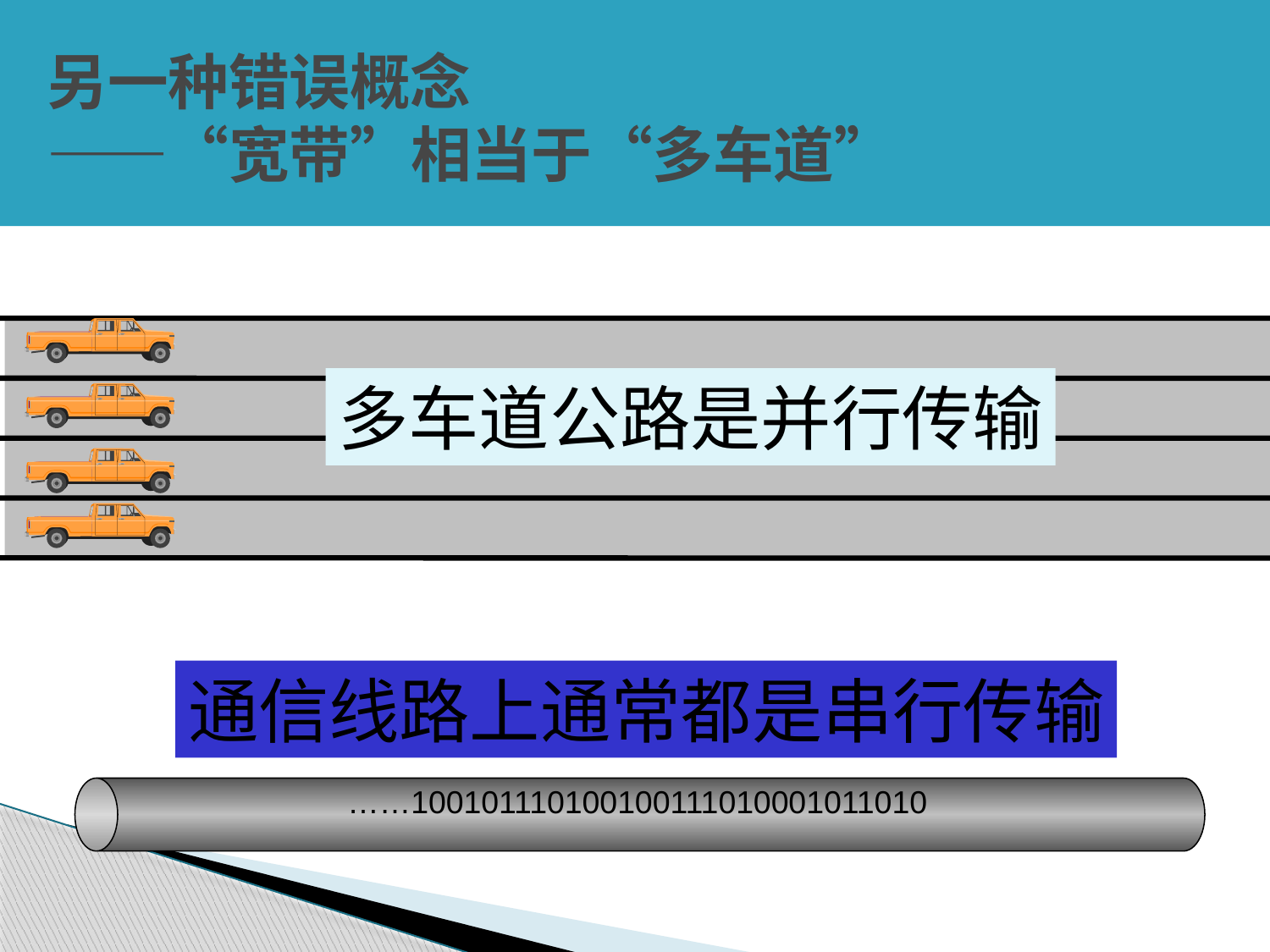

# 另一种错误概念 ——“宽带”相当于“多车道”

多车道公路是并行传输

通信线路上通常都是串行传输
……100101110100100111010001011010